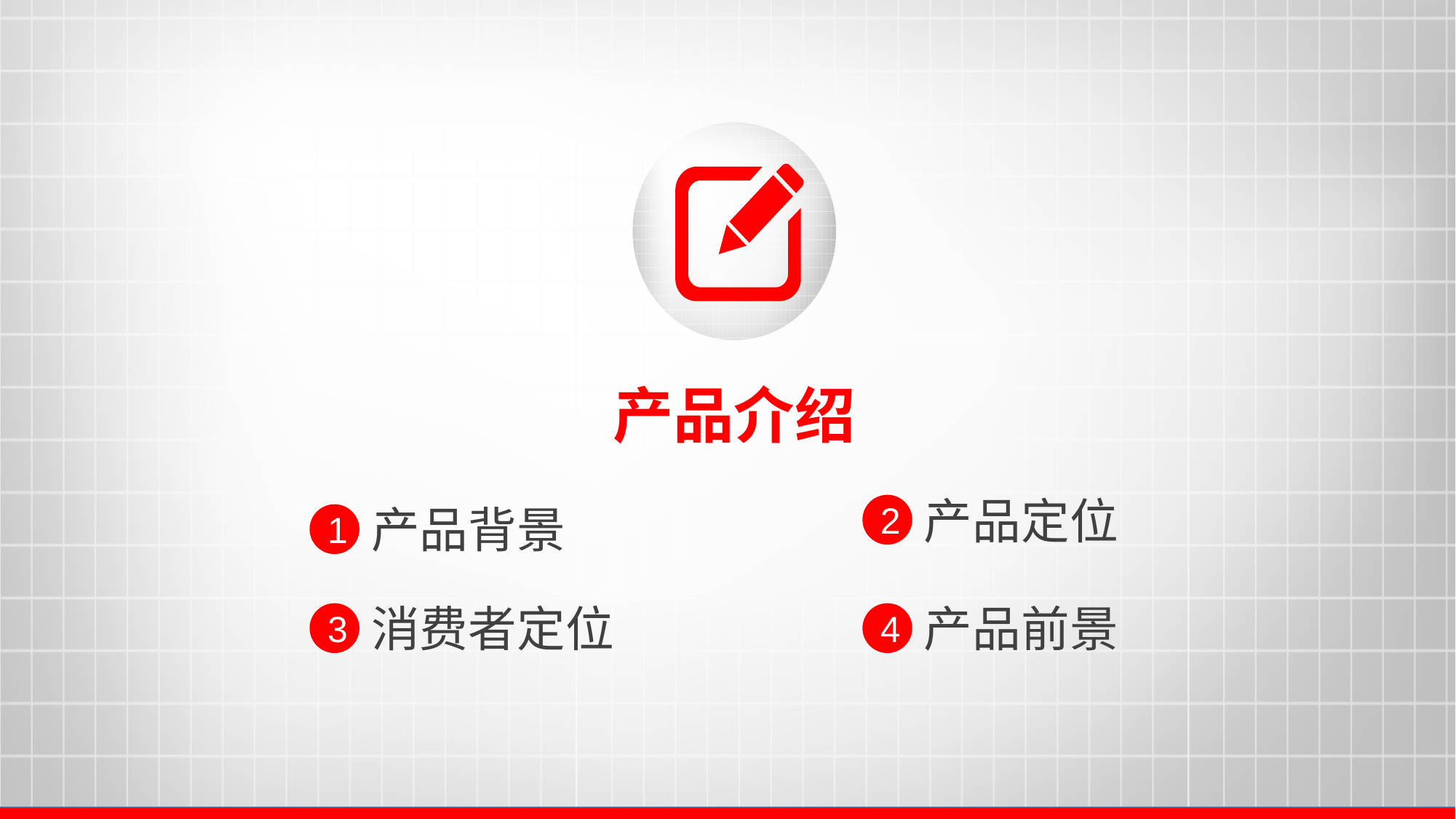

产品介绍
产品定位
产品背景
2
1
消费者定位
产品前景
3
4